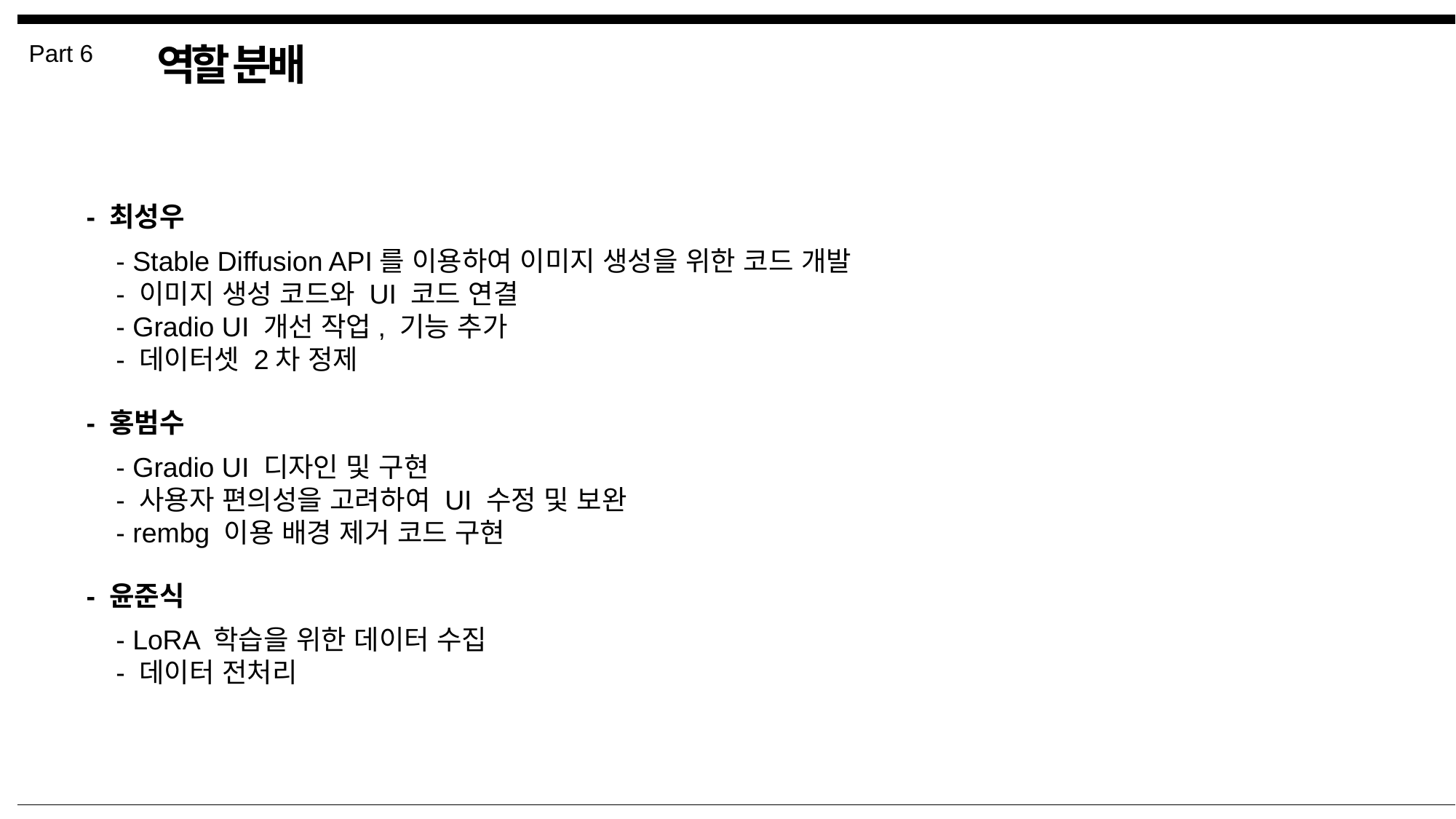

Part 6
역할 분배
- 최성우
- Stable Diffusion API를 이용하여 이미지 생성을 위한 코드 개발
- 이미지 생성 코드와 UI 코드 연결
- Gradio UI 개선 작업, 기능 추가
- 데이터셋 2차 정제
- 홍범수
- Gradio UI 디자인 및 구현
- 사용자 편의성을 고려하여 UI 수정 및 보완
- rembg 이용 배경 제거 코드 구현
- 윤준식
- LoRA 학습을 위한 데이터 수집
- 데이터 전처리